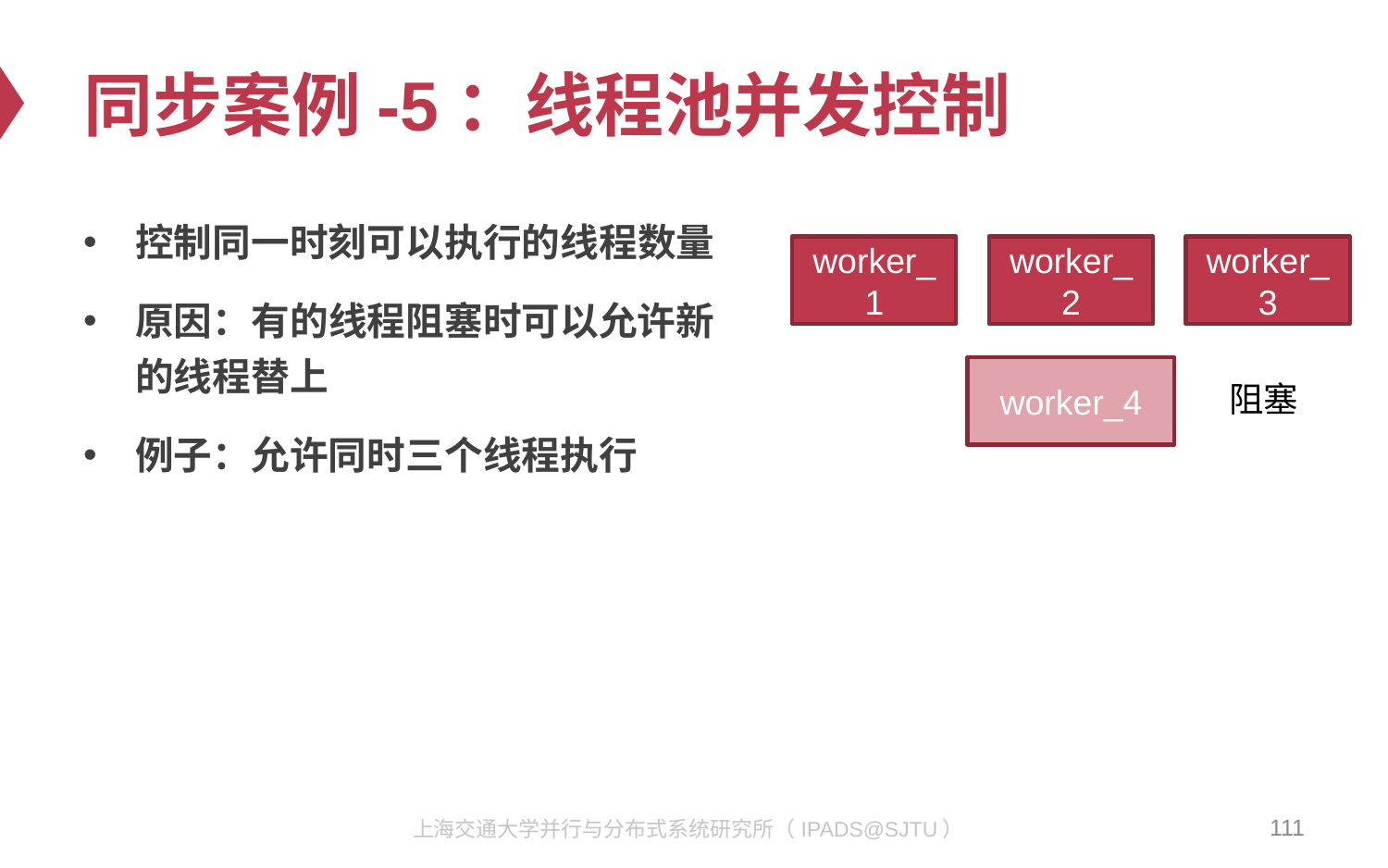

# 同步案例-5：线程池并发控制
控制同一时刻可以执行的线程数量
原因：有的线程阻塞时可以允许新的线程替上
例子：允许同时三个线程执行
worker_1
worker_2
worker_3
worker_4
阻塞
111
上海交通大学并行与分布式系统研究所（IPADS@SJTU）